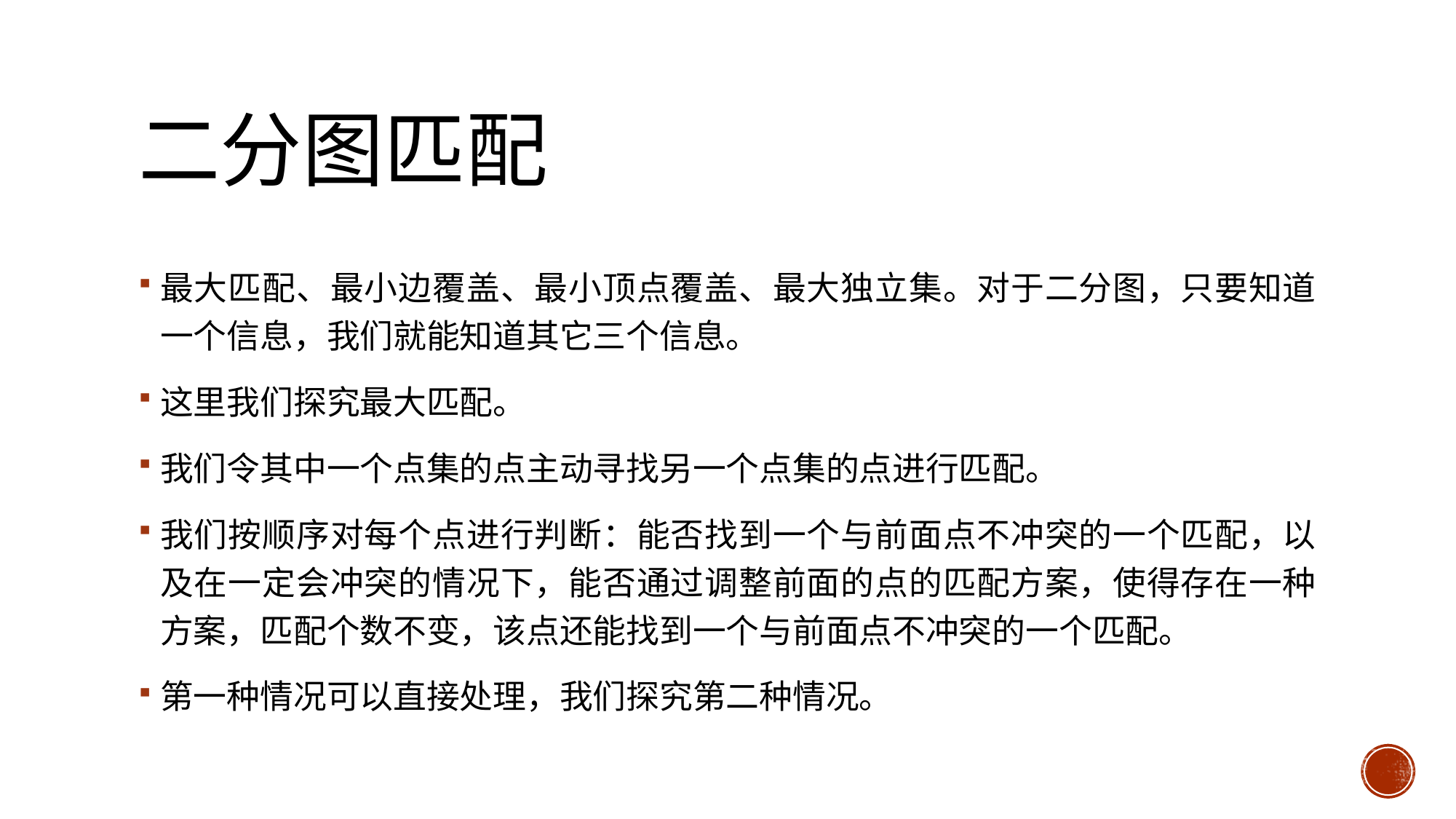

# 二分图匹配
最大匹配、最小边覆盖、最小顶点覆盖、最大独立集。对于二分图，只要知道一个信息，我们就能知道其它三个信息。
这里我们探究最大匹配。
我们令其中一个点集的点主动寻找另一个点集的点进行匹配。
我们按顺序对每个点进行判断：能否找到一个与前面点不冲突的一个匹配，以及在一定会冲突的情况下，能否通过调整前面的点的匹配方案，使得存在一种方案，匹配个数不变，该点还能找到一个与前面点不冲突的一个匹配。
第一种情况可以直接处理，我们探究第二种情况。